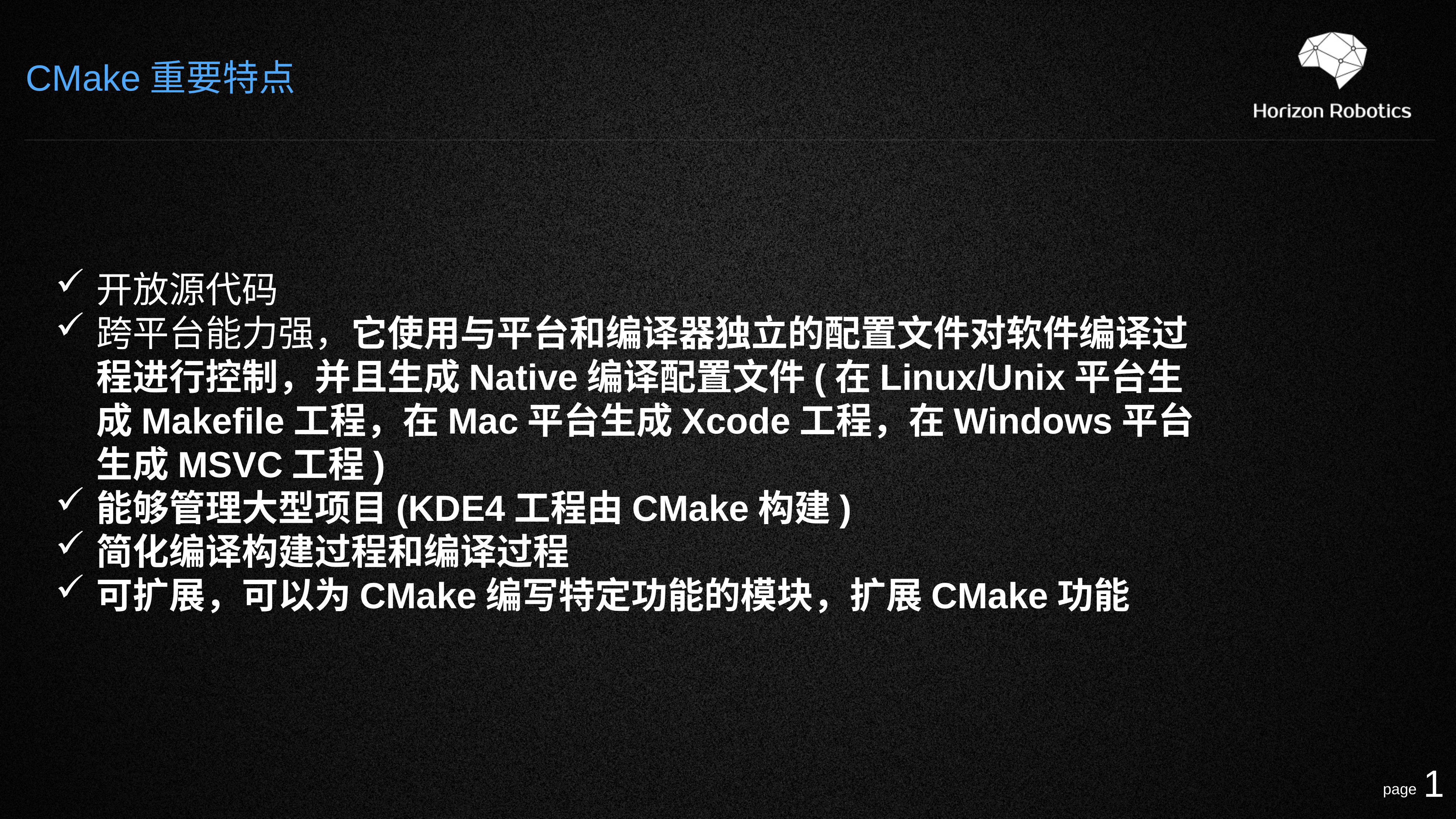

CMake重要特点

开放源代码
跨平台能力强，它使用与平台和编译器独立的配置文件对软件编译过程进行控制，并且生成Native编译配置文件(在Linux/Unix平台生成Makefile工程，在Mac平台生成Xcode工程，在Windows平台生成MSVC工程)
能够管理大型项目(KDE4工程由CMake构建)
简化编译构建过程和编译过程
可扩展，可以为CMake编写特定功能的模块，扩展CMake功能
1
page